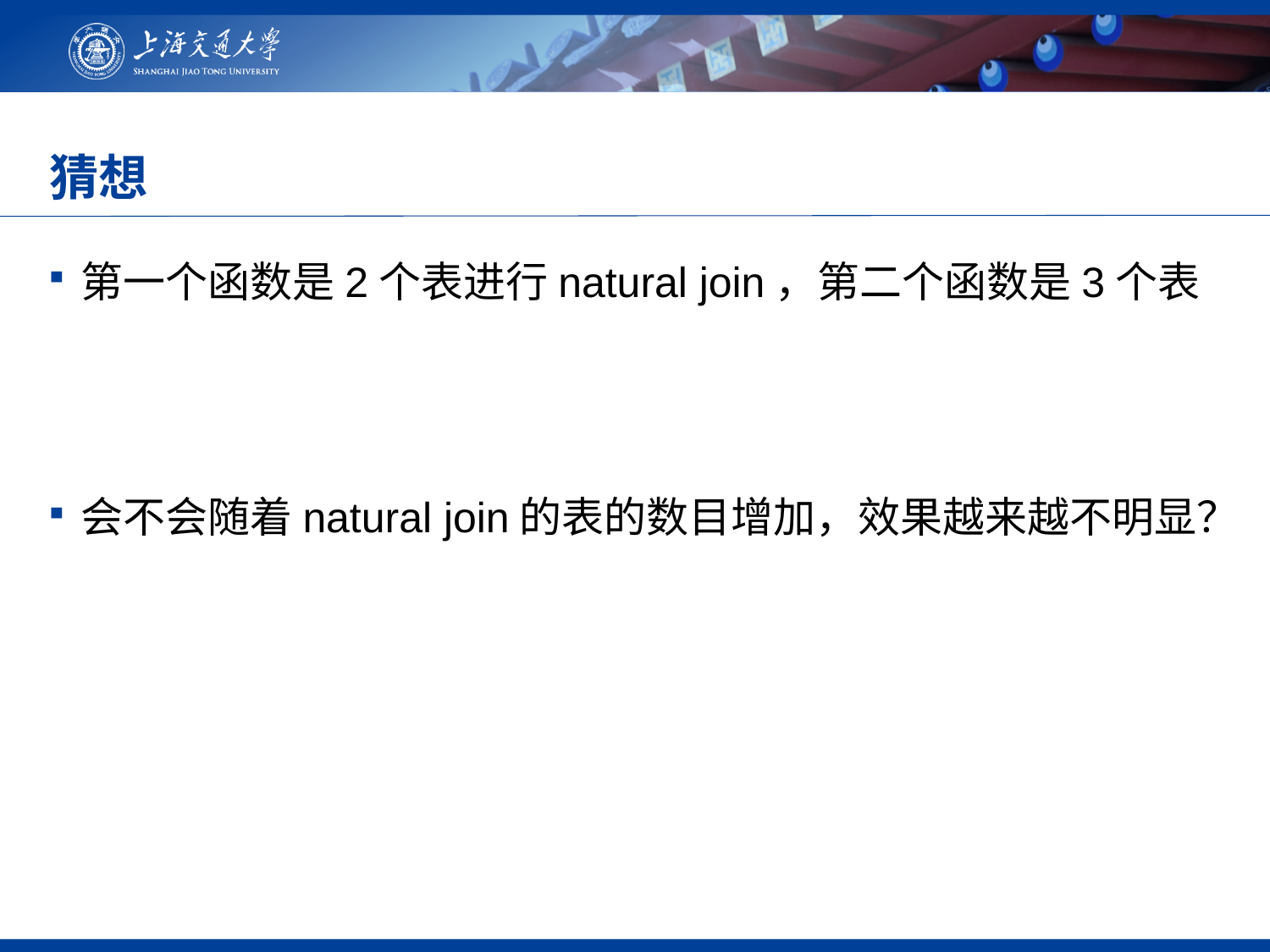

33
# 猜想
第一个函数是2个表进行natural join，第二个函数是3个表

会不会随着natural join的表的数目增加，效果越来越不明显？